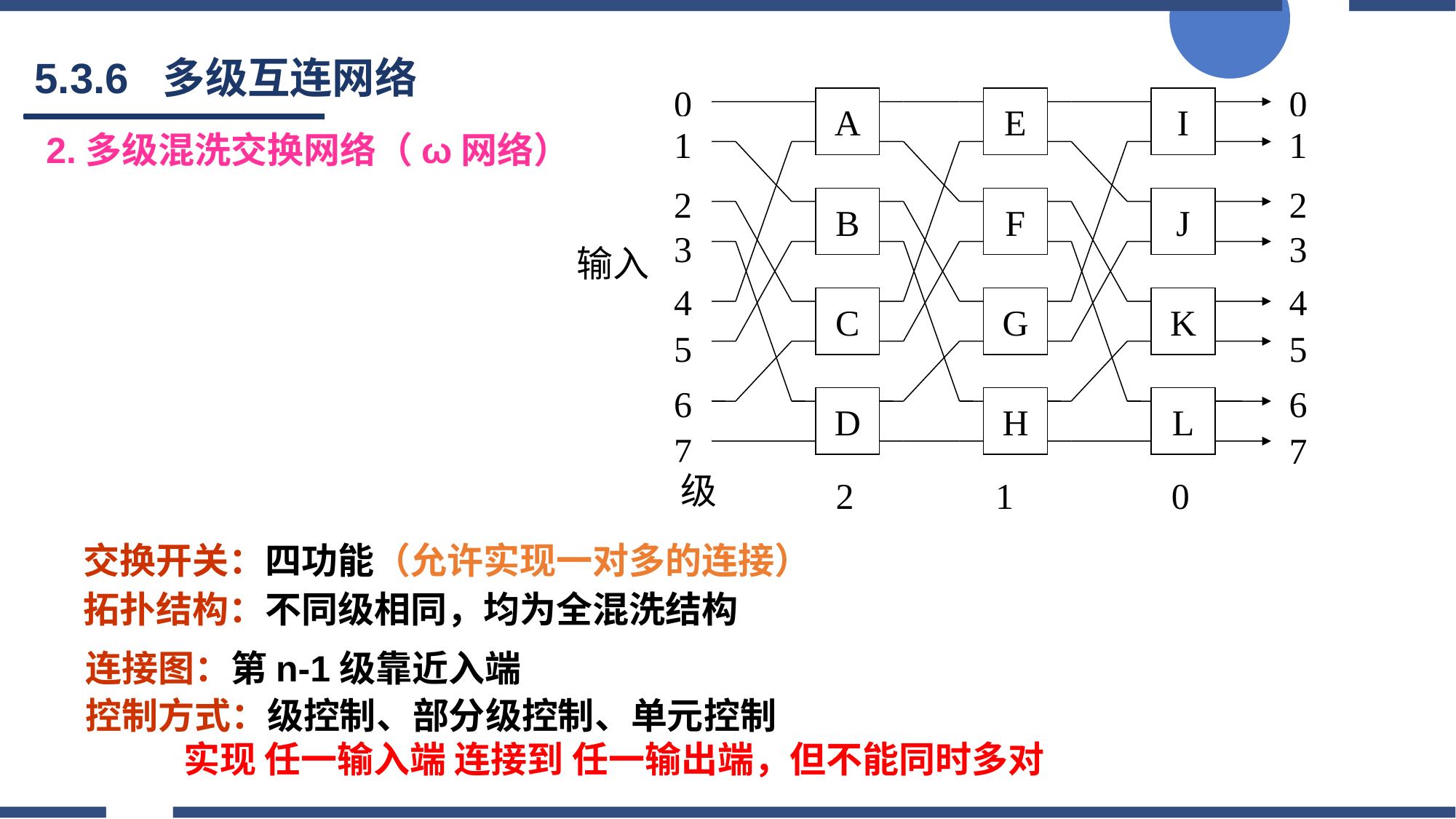

# 5.3.6  多级互连网络
0
0
A
E
I

1
1

2
2
B
F
J

3
3
输入

4
4
C
G
K

5
5

6
6
D
H
L

7
7

级
0
2
1
2.多级混洗交换网络（ω网络）
  交换开关：四功能（允许实现一对多的连接）
  拓扑结构：不同级相同，均为全混洗结构
  连接图：第n-1级靠近入端
  控制方式：级控制、部分级控制、单元控制
              实现 任一输入端 连接到 任一输出端，但不能同时多对
65